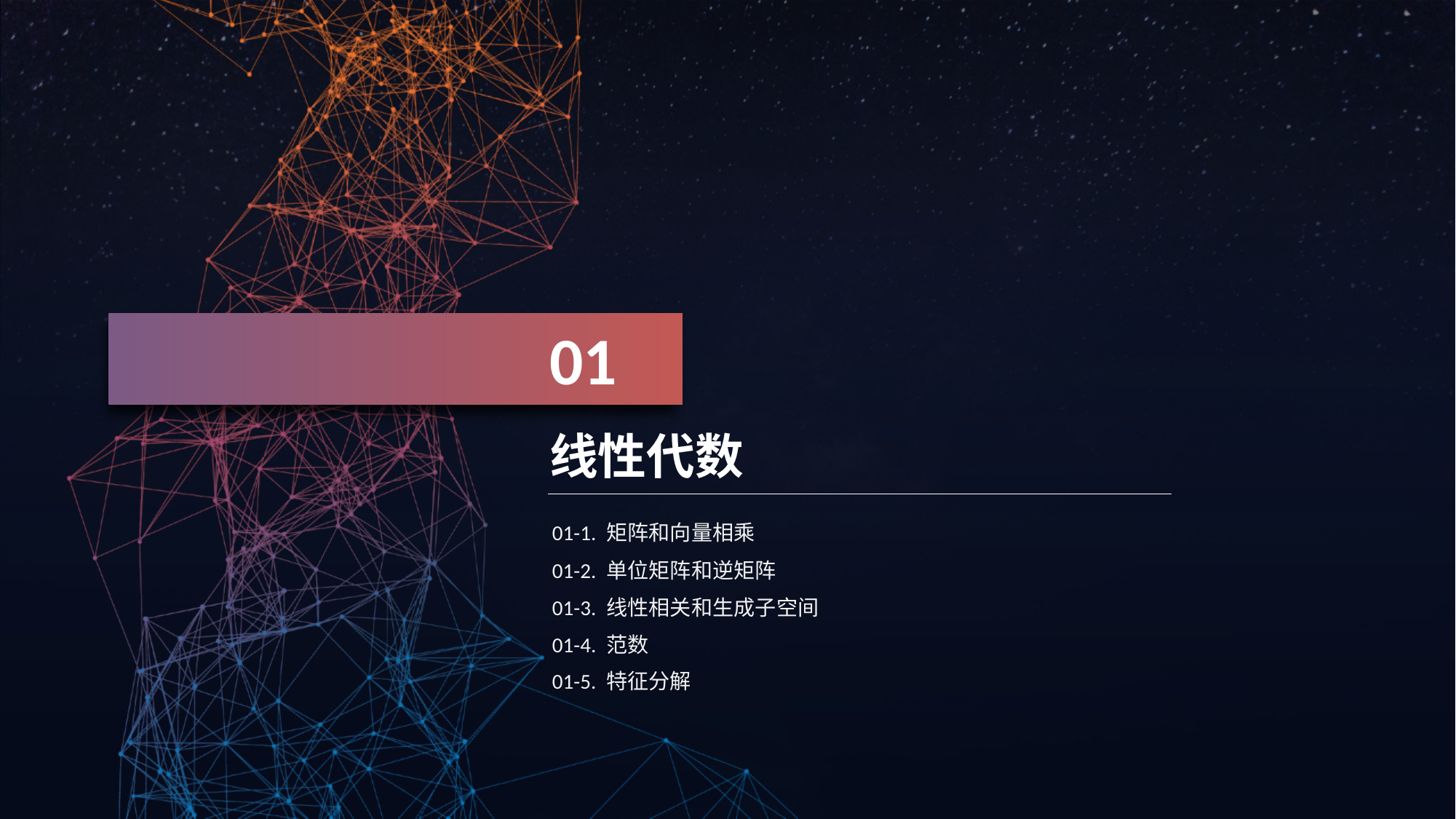

01

线性代数
01-1. 矩阵和向量相乘
01-2. 单位矩阵和逆矩阵
01-3. 线性相关和生成子空间
01-4. 范数
01-5. 特征分解